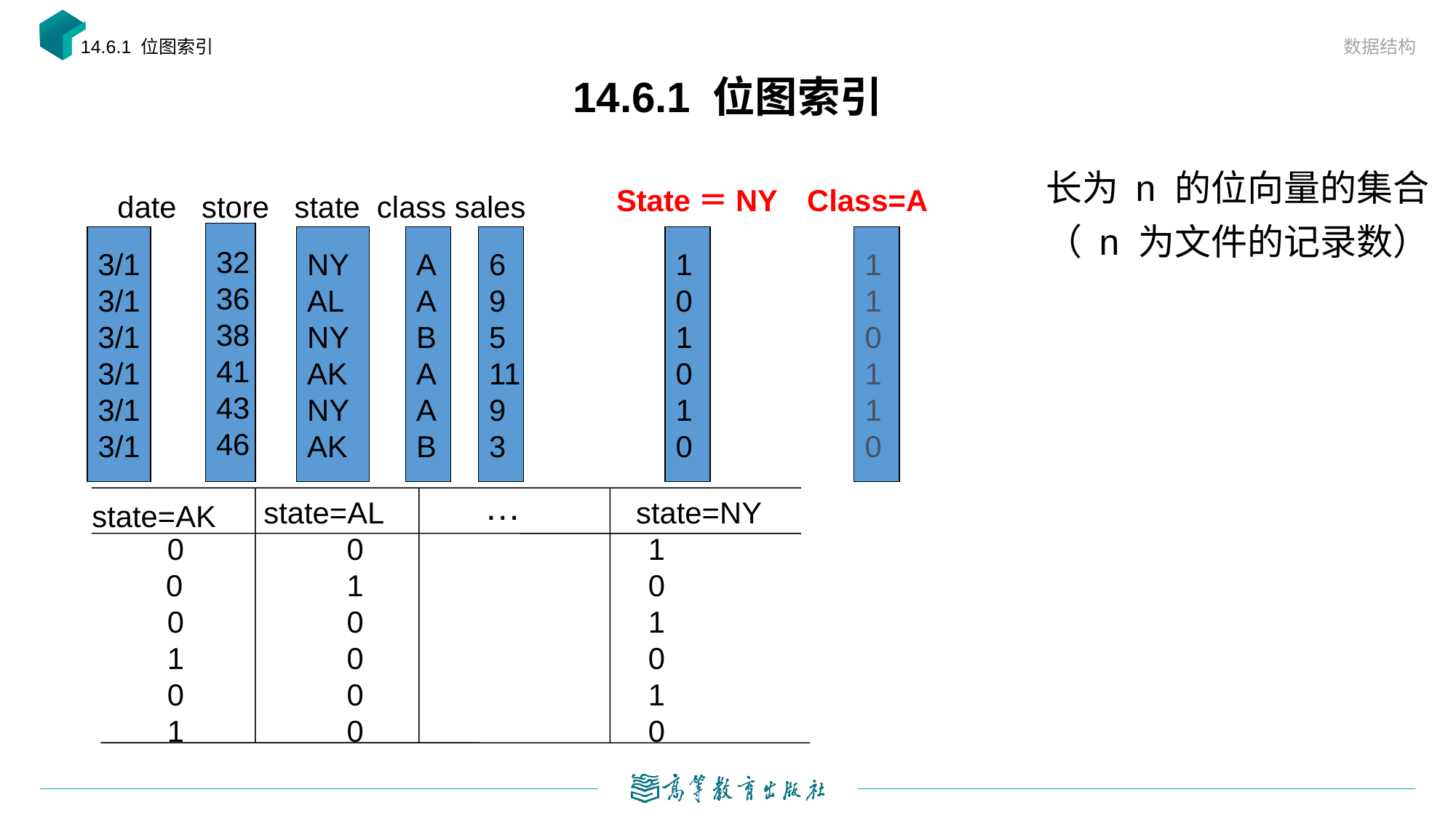

数据结构
14.6.1 位图索引
# 14.6.1 位图索引
长为 n 的位向量的集合
（ n 为文件的记录数）
State＝NY
Class=A
 date   store   state  class sales
32
36
38
41
43
46
3/1
3/1
3/1
3/1
3/1
3/1
NY
AL
NY
AK
NY
AK
A
A
B
A
A
B
6
9
5
11
9
3
1
0
1
0
1
0
1
1
0
1
1
0
…

state=AL

state=NY
state=AK
0
0                                  1

0
1                                  0
0
0                                  1
1
0                                  0
0
0                                  1
1
0                                  0